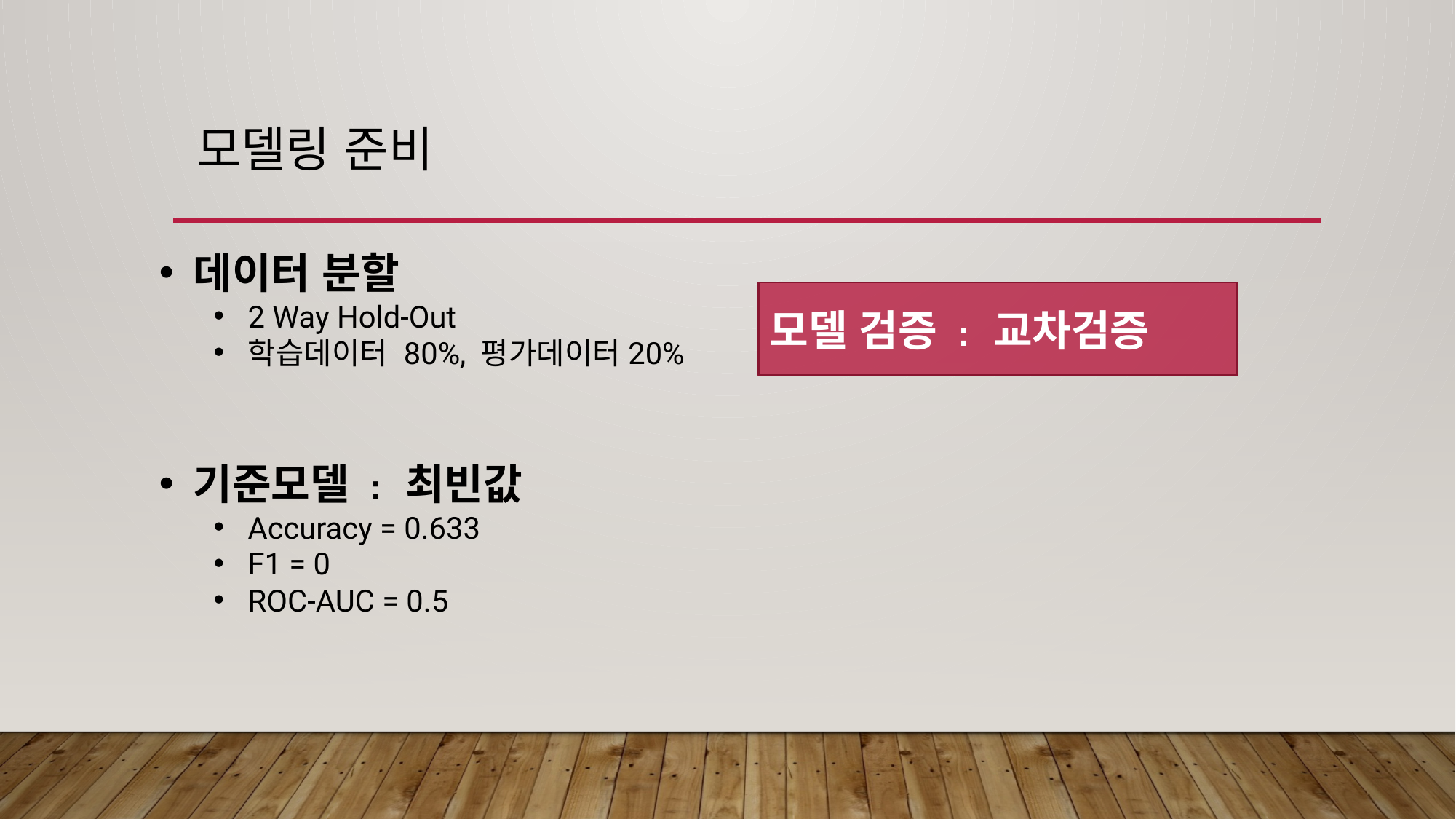

# 모델링 준비
데이터 분할
2 Way Hold-Out
학습데이터 80%, 평가데이터20%

기준모델 : 최빈값
Accuracy = 0.633
F1 = 0
ROC-AUC = 0.5
모델 검증 : 교차검증